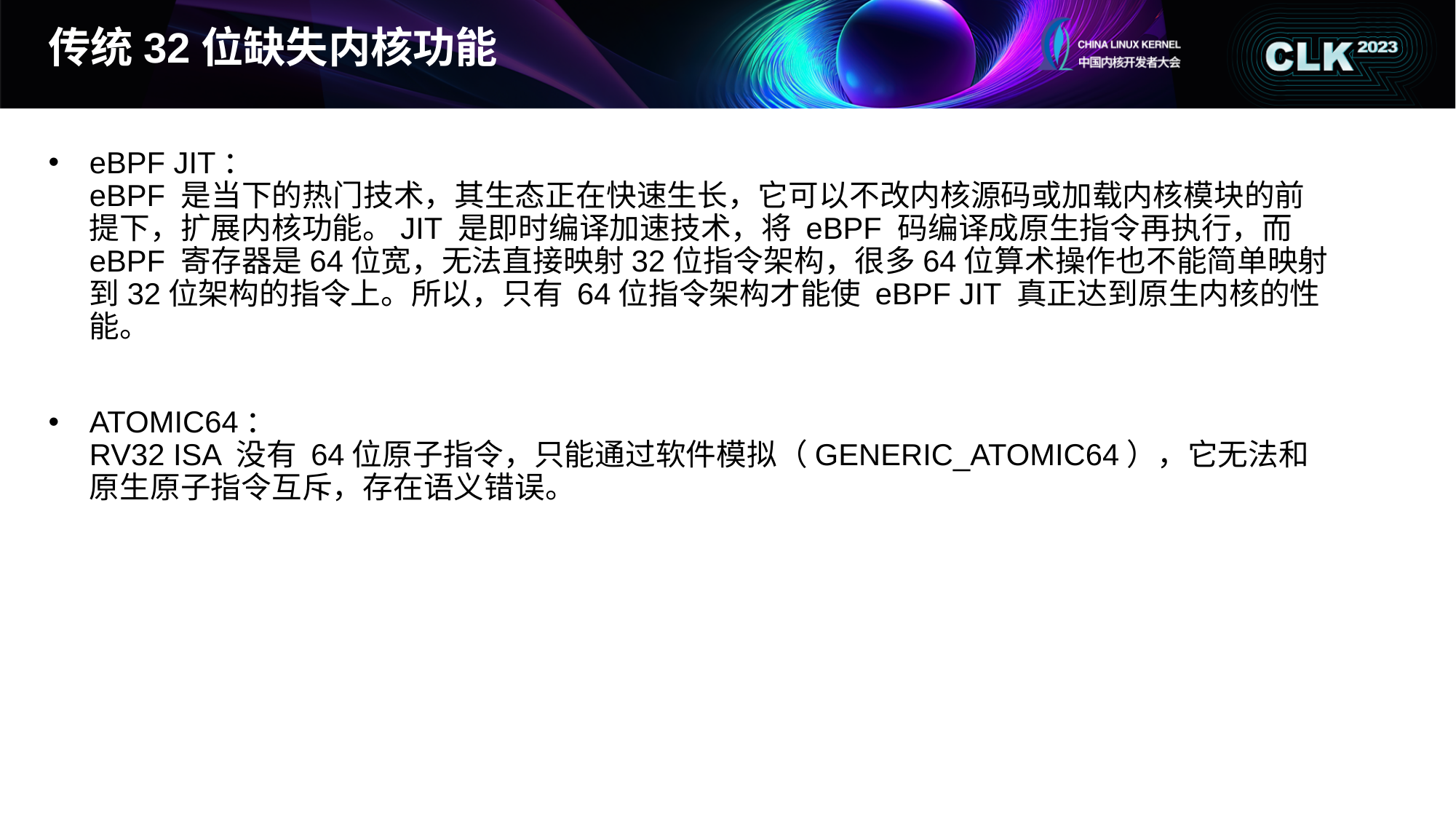

# 传统32位缺失内核功能
eBPF JIT：
eBPF 是当下的热门技术，其生态正在快速生长，它可以不改内核源码或加载内核模块的前提下，扩展内核功能。JIT 是即时编译加速技术，将 eBPF 码编译成原生指令再执行，而 eBPF 寄存器是64位宽，无法直接映射32位指令架构，很多64位算术操作也不能简单映射到32位架构的指令上。所以，只有 64位指令架构才能使 eBPF JIT 真正达到原生内核的性能。

ATOMIC64：
RV32 ISA 没有 64位原子指令，只能通过软件模拟（GENERIC_ATOMIC64），它无法和原生原子指令互斥，存在语义错误。